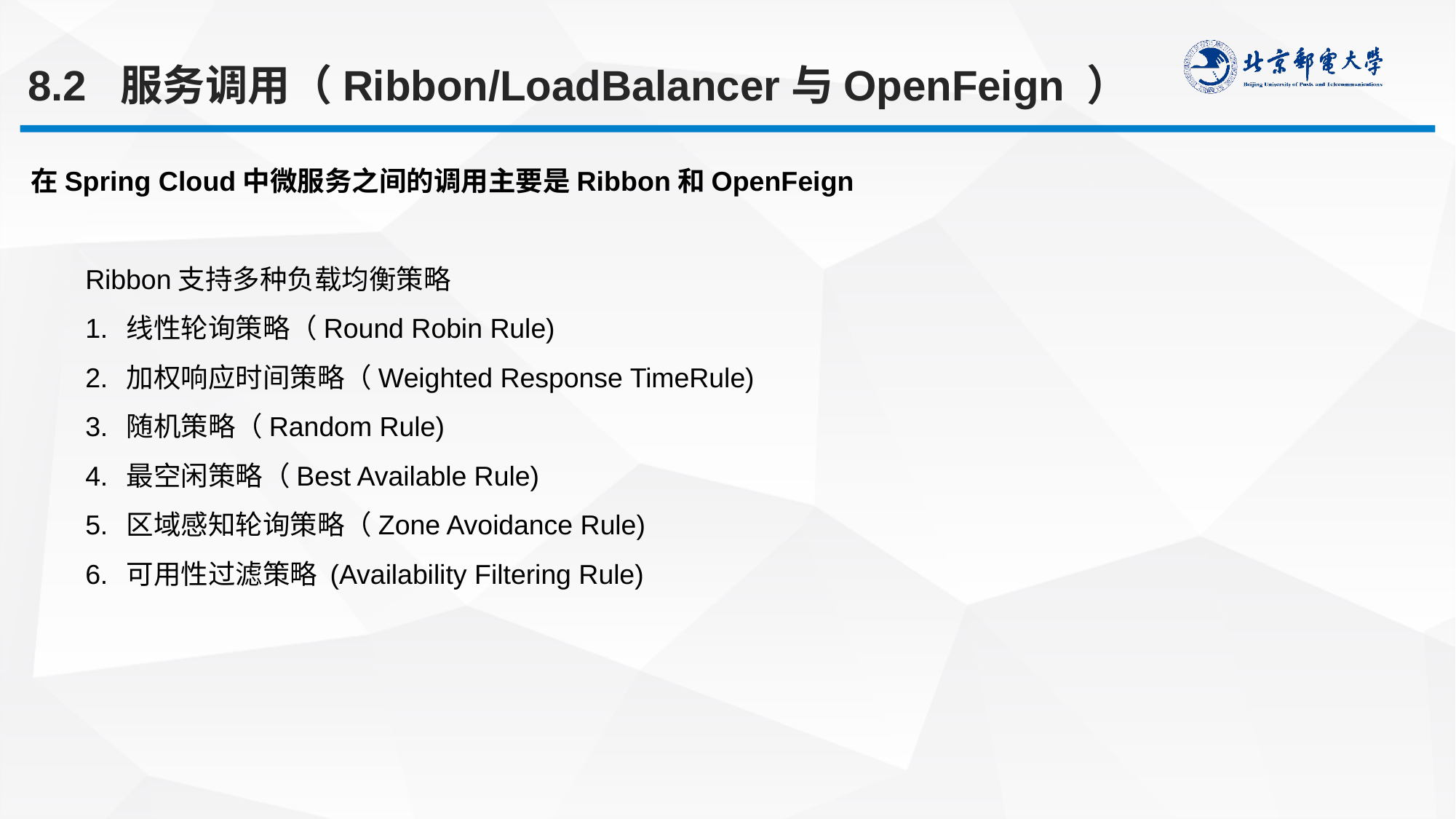

8.2  服务调用（Ribbon/LoadBalancer与OpenFeign ）

在Spring Cloud中微服务之间的调用主要是Ribbon和OpenFeign

Ribbon支持多种负载均衡策略
线性轮询策略（Round Robin Rule)
加权响应时间策略（Weighted Response TimeRule)
随机策略（Random Rule)
最空闲策略（Best Available Rule)
区域感知轮询策略（Zone Avoidance Rule)
可用性过滤策略 (Availability Filtering Rule)